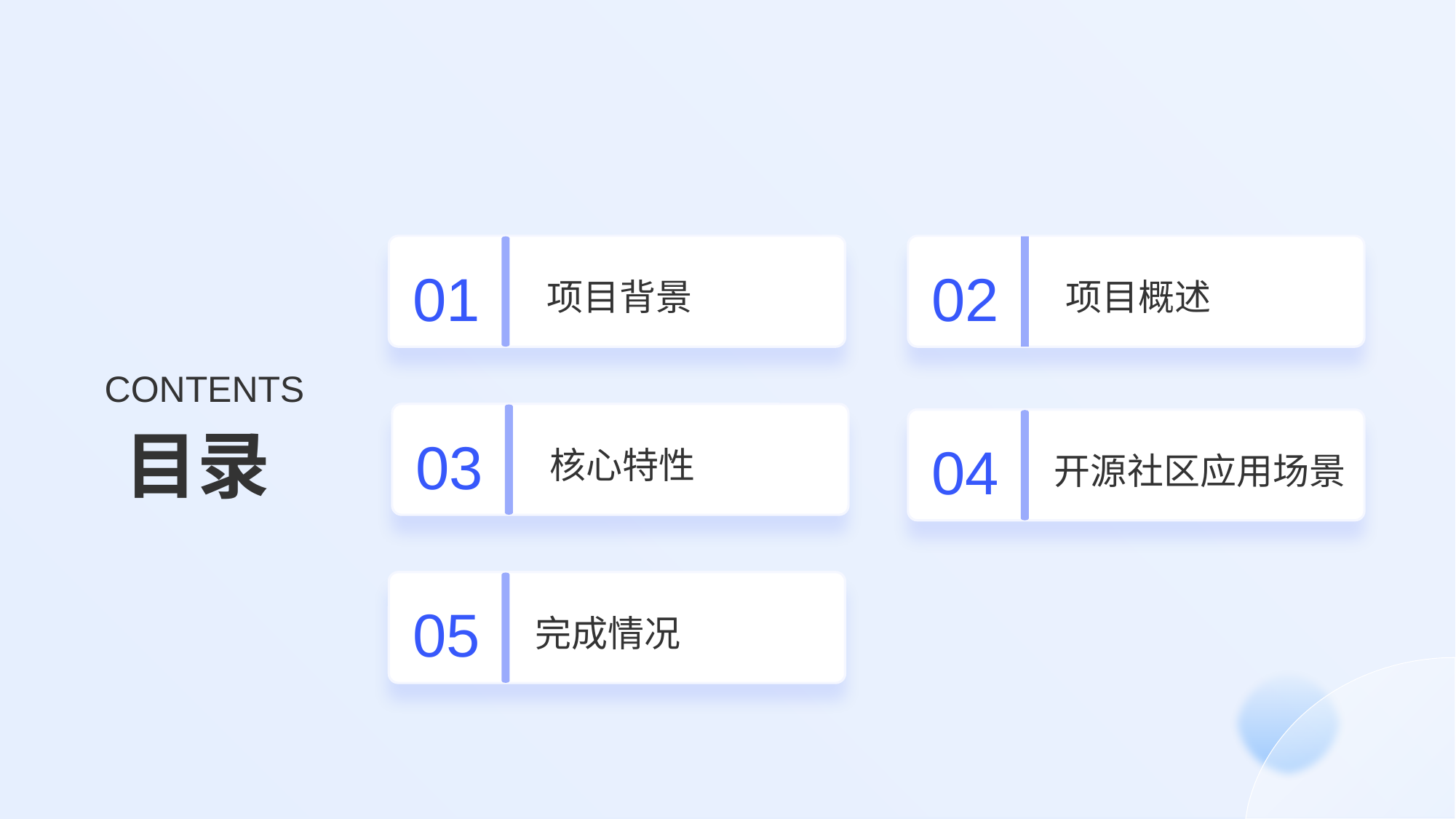

项目背景
项目概述
01
02
CONTENTS

核心特性

开源社区应用场景
目录
03
04

完成情况
05